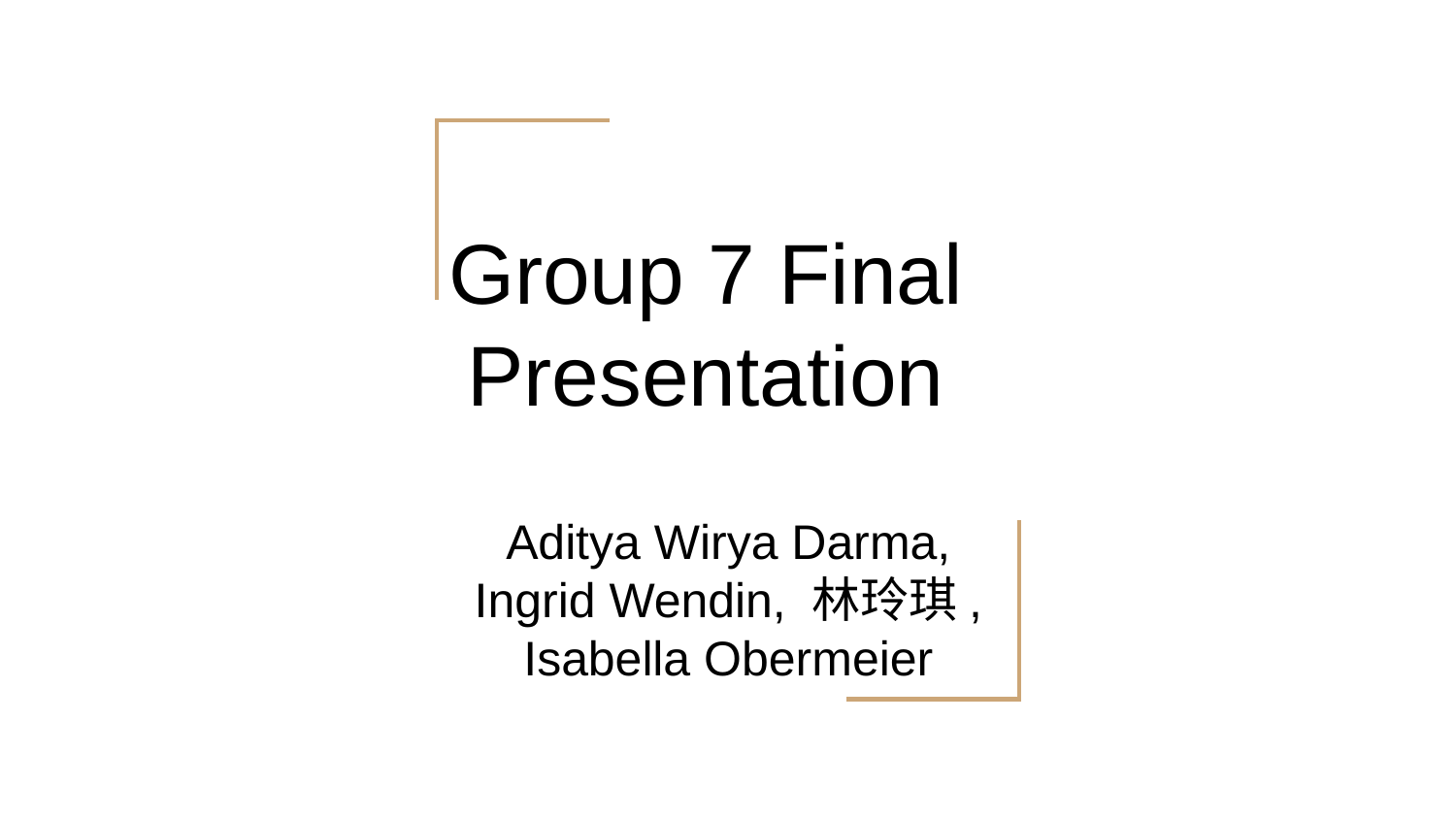

# Group 7 Final Presentation
Aditya Wirya Darma, Ingrid Wendin, 林玲琪, Isabella Obermeier